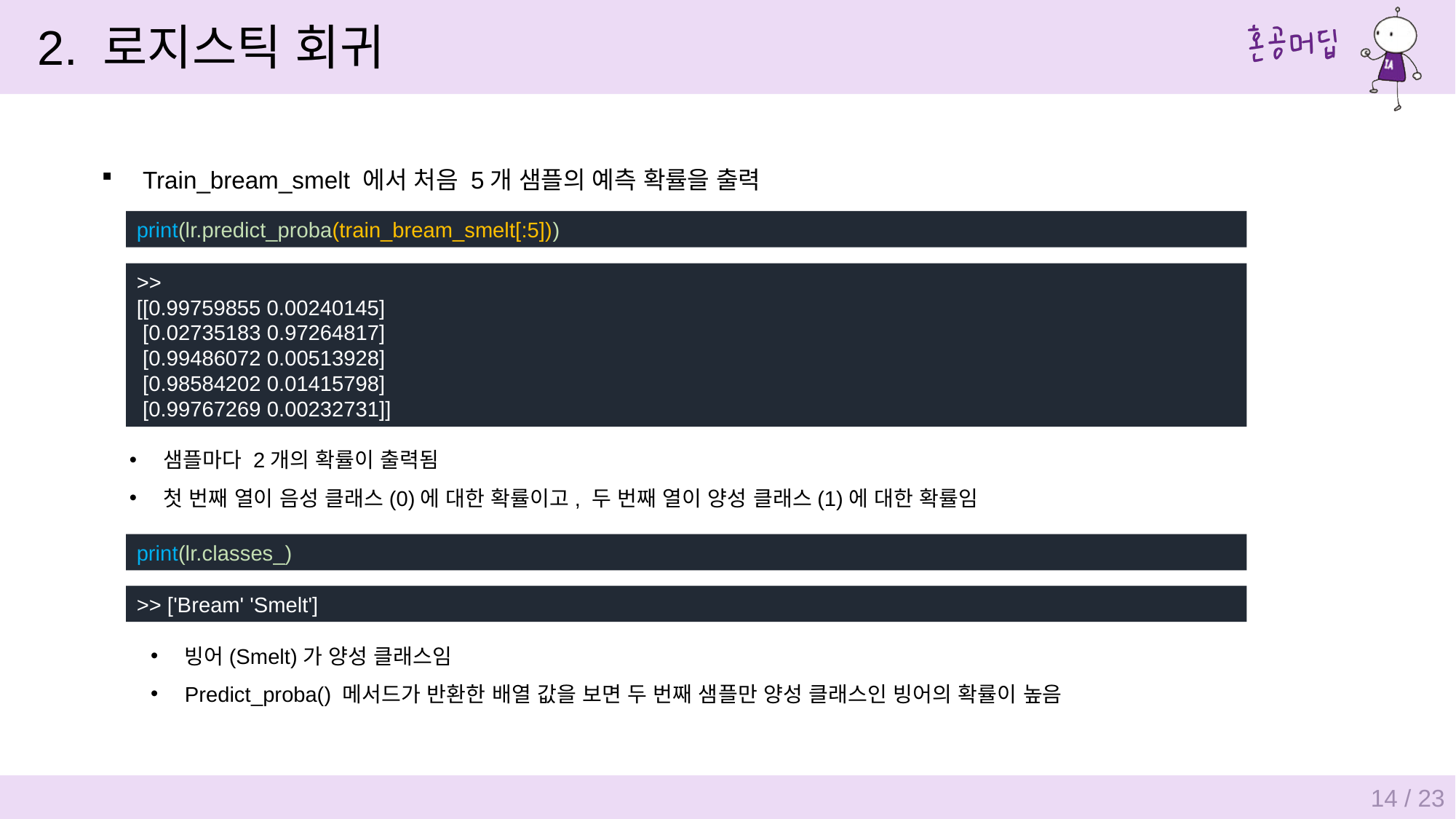

2. 로지스틱 회귀
Train_bream_smelt 에서 처음 5개 샘플의 예측 확률을 출력
print(lr.predict_proba(train_bream_smelt[:5]))
>>
[[0.99759855 0.00240145]
 [0.02735183 0.97264817]
 [0.99486072 0.00513928]
 [0.98584202 0.01415798]
 [0.99767269 0.00232731]]
샘플마다 2개의 확률이 출력됨
첫 번째 열이 음성 클래스(0)에 대한 확률이고, 두 번째 열이 양성 클래스(1)에 대한 확률임
print(lr.classes_)
>> ['Bream' 'Smelt']
빙어(Smelt)가 양성 클래스임
Predict_proba() 메서드가 반환한 배열 값을 보면 두 번째 샘플만 양성 클래스인 빙어의 확률이 높음
14 / 23